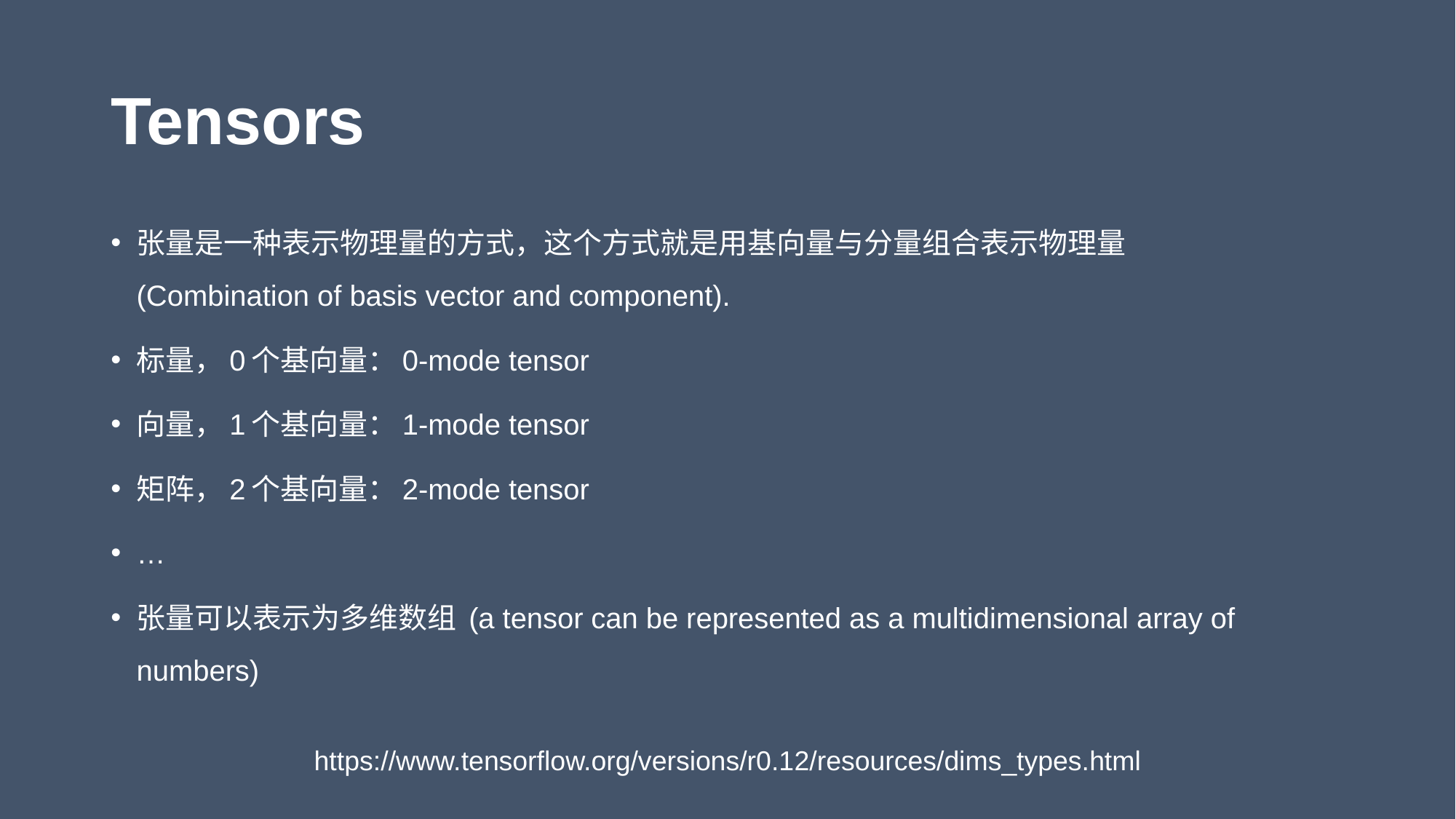

# Tensors
张量是一种表示物理量的方式，这个方式就是用基向量与分量组合表示物理量 (Combination of basis vector and component).
标量，0个基向量：0-mode tensor
向量，1个基向量：1-mode tensor
矩阵，2个基向量：2-mode tensor
…
张量可以表示为多维数组 (a tensor can be represented as a multidimensional array of numbers)
https://www.tensorflow.org/versions/r0.12/resources/dims_types.html